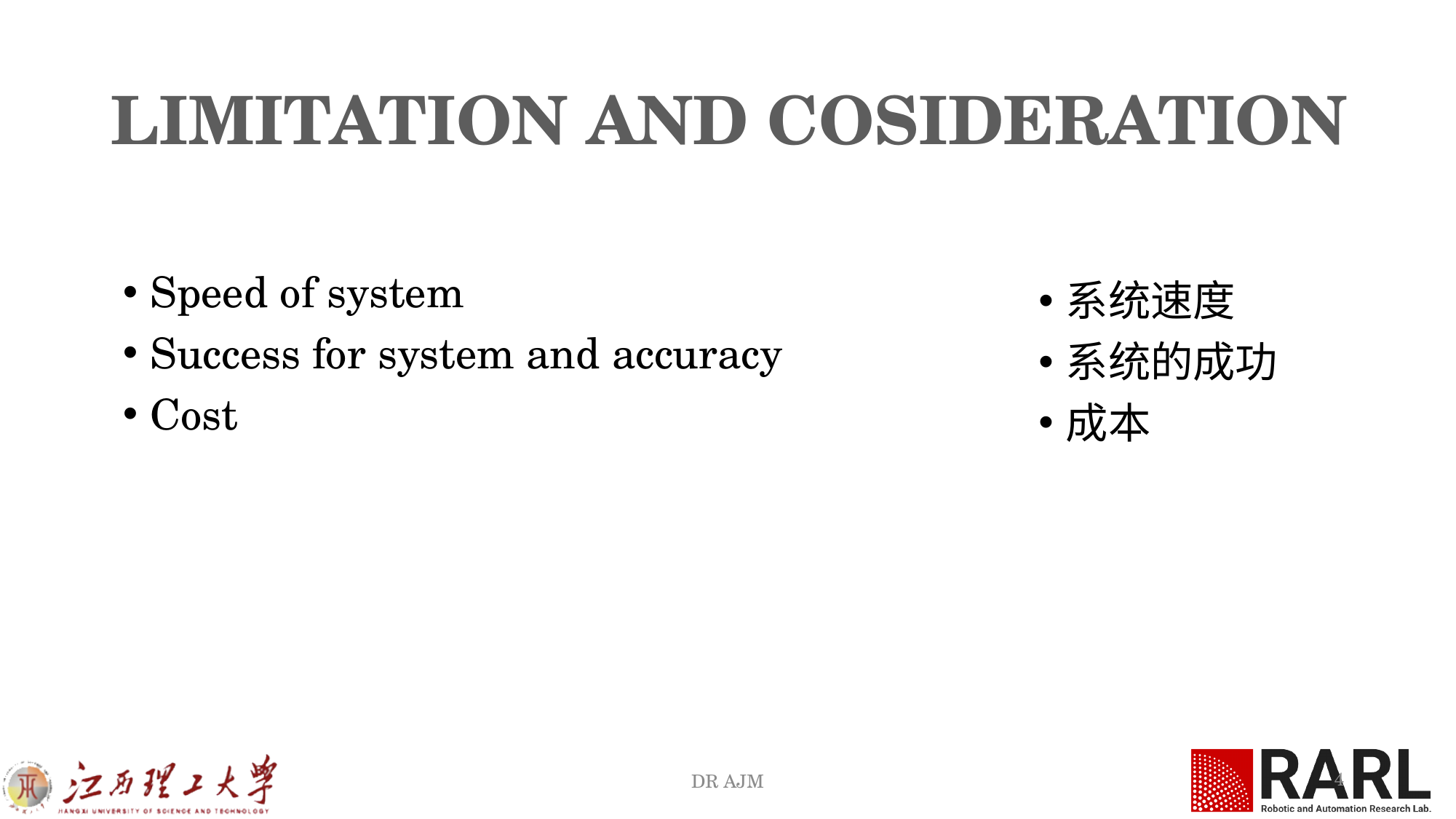

# LIMITATION AND COSIDERATION
Speed of system
Success for system and accuracy
Cost

系统速度
系统的成功
成本
DR AJM
4